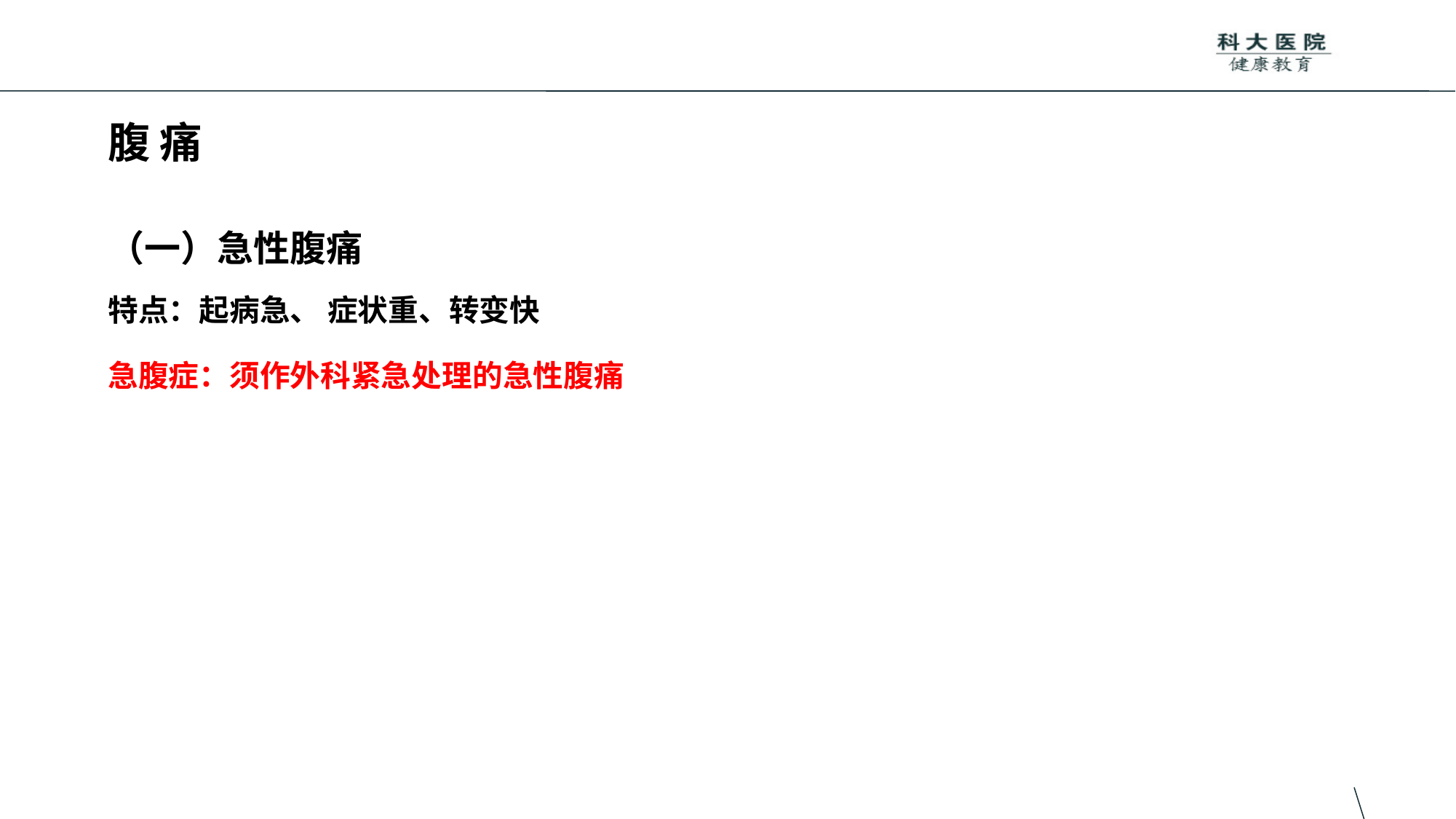

# 腹 痛
（一）急性腹痛

特点：起病急、 症状重、转变快
急腹症：须作外科紧急处理的急性腹痛